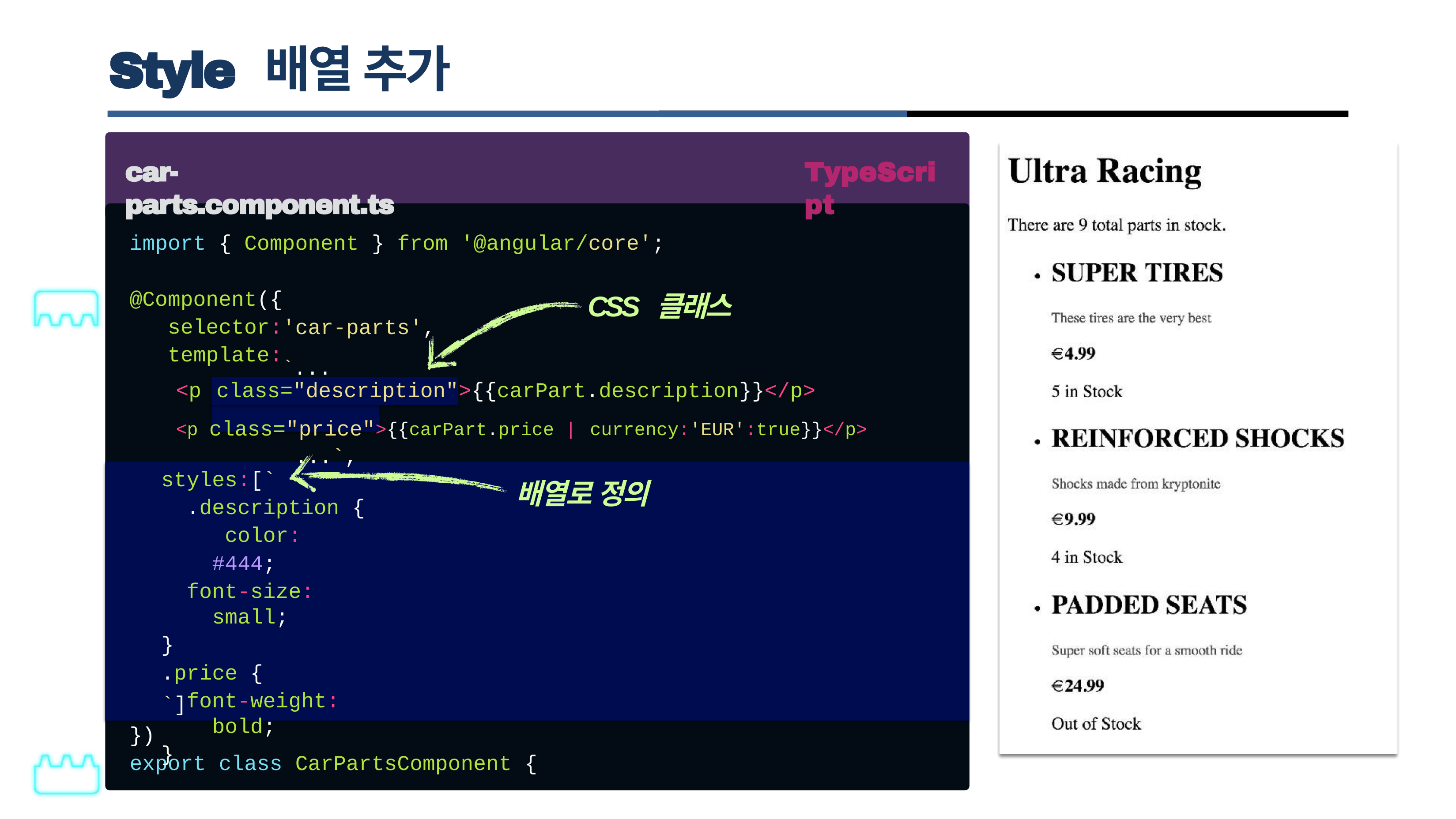

# Style 배열 추가

car-parts.component.ts
TypeScript

import { Component
} from
'@angular/core';
@Component({  selector:  template:

CSS 클래스

'car-parts',
`...
<p class="description">{{carPart.description}}</p>
<p class="price">{{carPart.price | currency:'EUR':true}}</p>
...`,

styles:[`
.description {  color: #444;
font-size: small;
}
.price {
font-weight: bold;
}
배열로 정의
`]
})
export
class
CarPartsComponent {